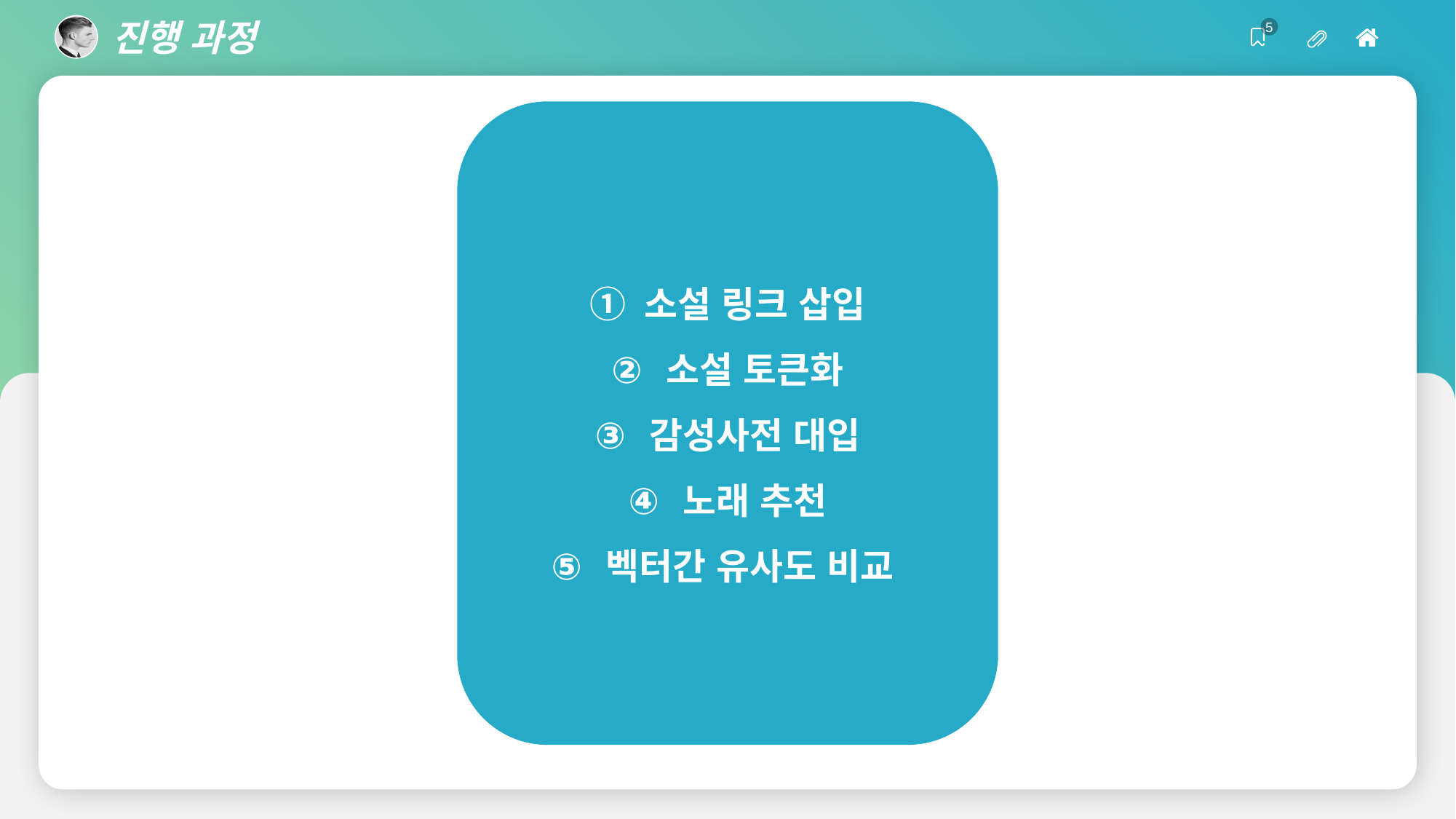

진행 과정

5

소설 링크 삽입
소설 토큰화
감성사전 대입
노래 추천
벡터간 유사도 비교